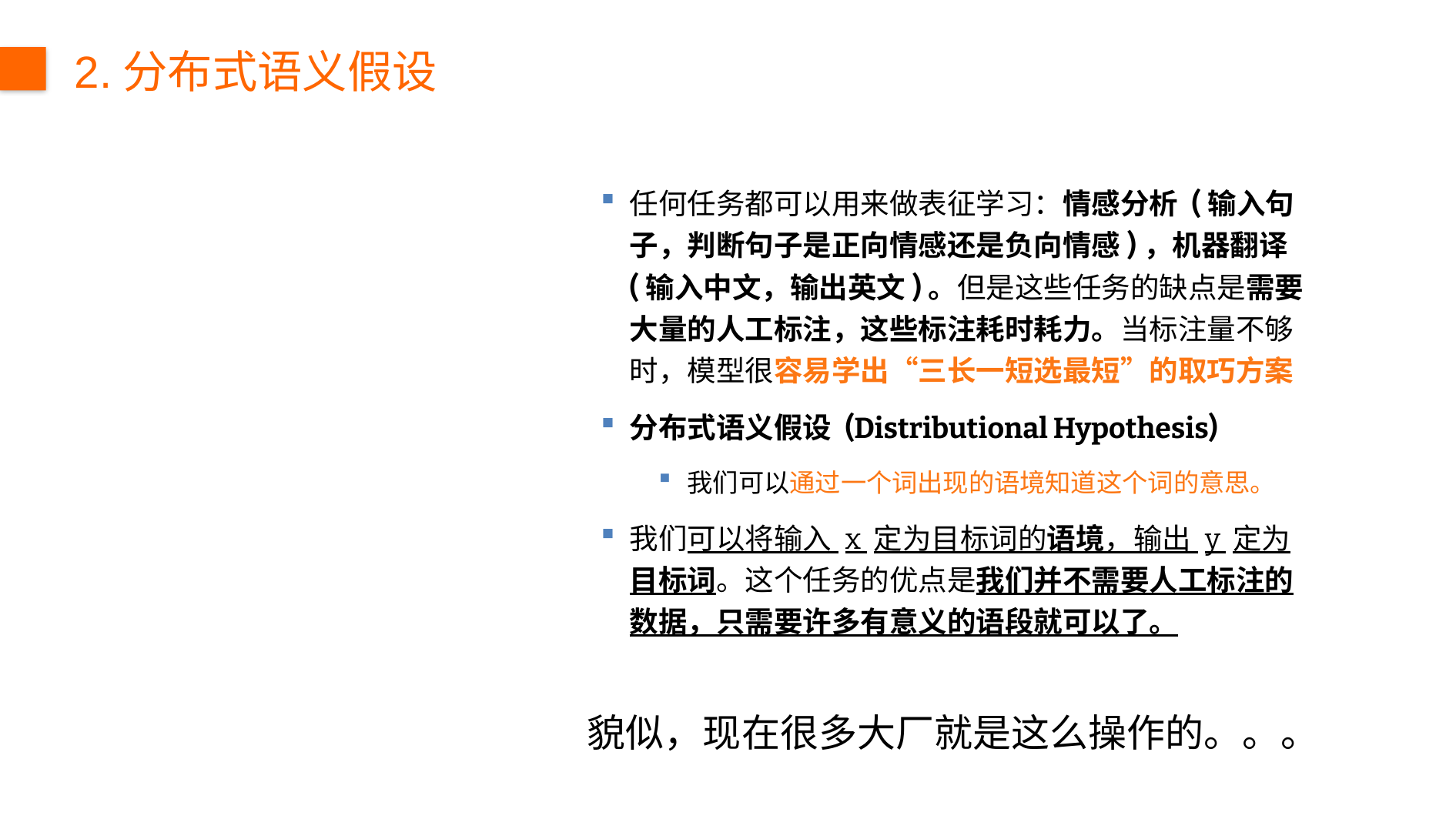

2.分布式语义假设

任何任务都可以用来做表征学习：情感分析 (输入句子，判断句子是正向情感还是负向情感)，机器翻译 (输入中文，输出英文)。但是这些任务的缺点是需要大量的人工标注，这些标注耗时耗力。当标注量不够时，模型很容易学出“三长一短选最短”的取巧方案
分布式语义假设 (Distributional Hypothesis)
我们可以通过一个词出现的语境知道这个词的意思。
我们可以将输入 x 定为目标词的语境，输出 y 定为目标词。这个任务的优点是我们并不需要人工标注的数据，只需要许多有意义的语段就可以了。
貌似，现在很多大厂就是这么操作的。。。